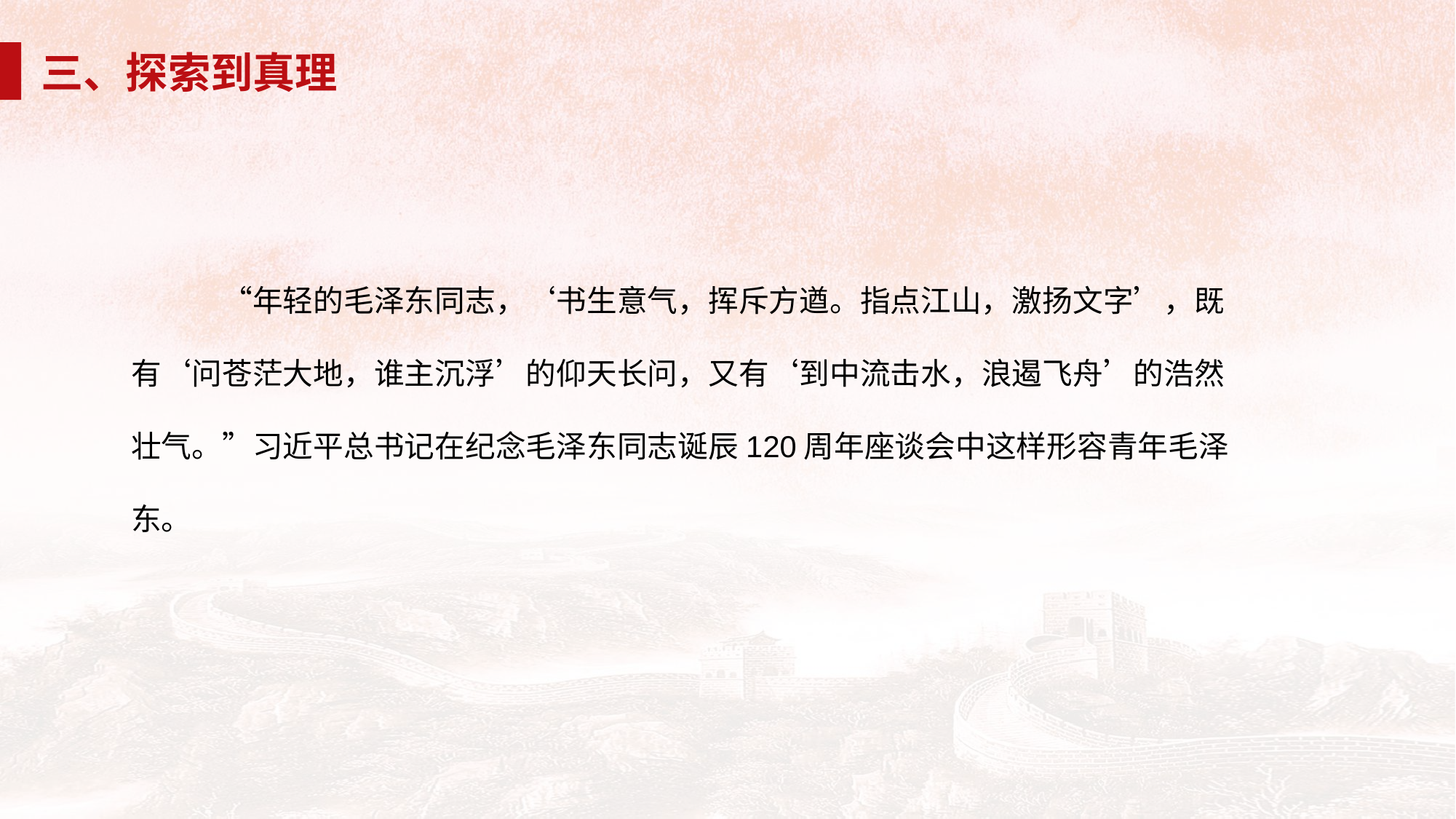

三、探索到真理

　　　“年轻的毛泽东同志，‘书生意气，挥斥方遒。指点江山，激扬文字’，既有‘问苍茫大地，谁主沉浮’的仰天长问，又有‘到中流击水，浪遏飞舟’的浩然壮气。”习近平总书记在纪念毛泽东同志诞辰120周年座谈会中这样形容青年毛泽东。